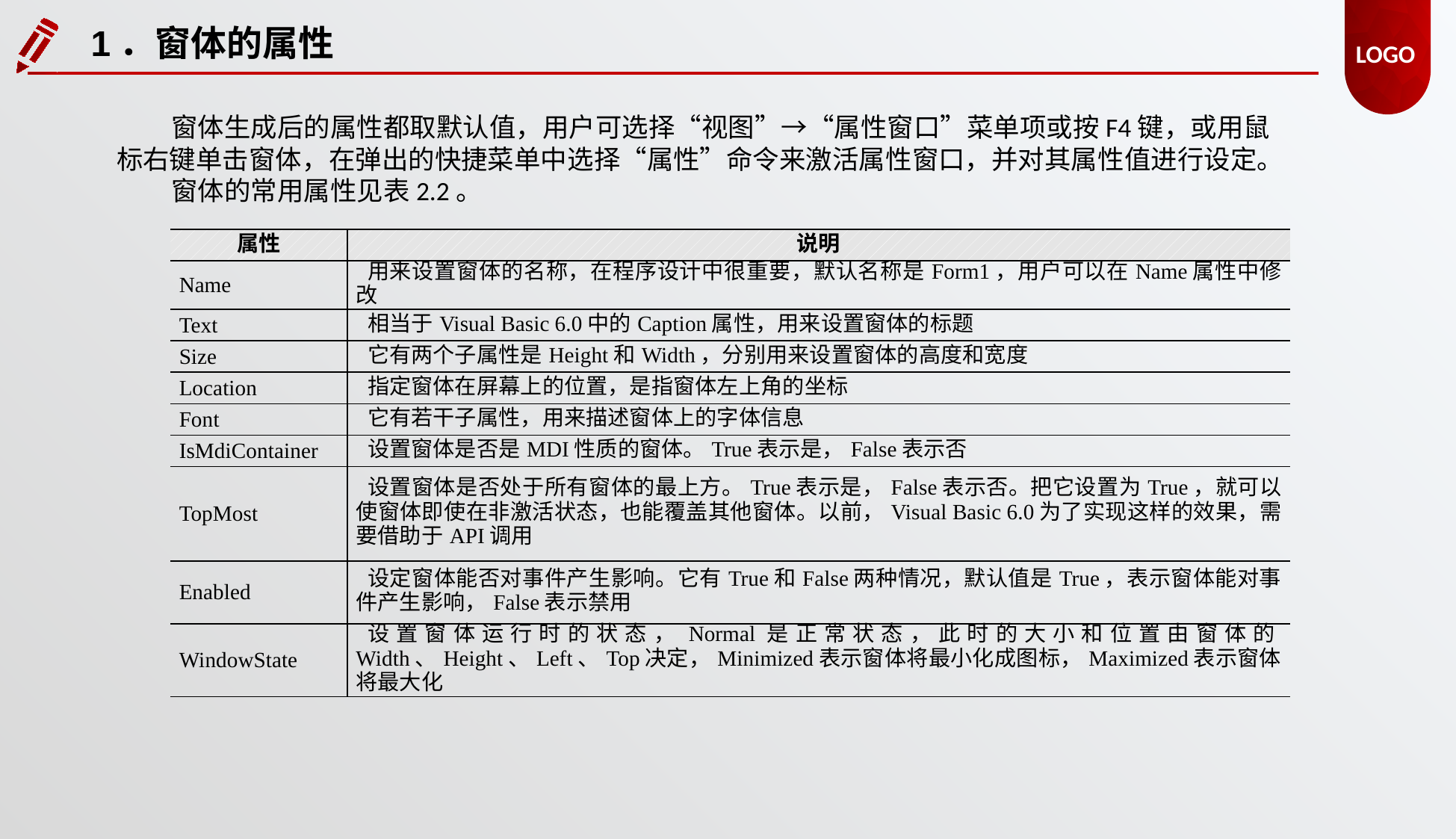

1．窗体的属性
窗体生成后的属性都取默认值，用户可选择“视图”→“属性窗口”菜单项或按F4键，或用鼠标右键单击窗体，在弹出的快捷菜单中选择“属性”命令来激活属性窗口，并对其属性值进行设定。
窗体的常用属性见表2.2。
| 属性 | 说明 |
| --- | --- |
| Name | 用来设置窗体的名称，在程序设计中很重要，默认名称是Form1，用户可以在Name属性中修改 |
| Text | 相当于Visual Basic 6.0中的Caption属性，用来设置窗体的标题 |
| Size | 它有两个子属性是Height和Width，分别用来设置窗体的高度和宽度 |
| Location | 指定窗体在屏幕上的位置，是指窗体左上角的坐标 |
| Font | 它有若干子属性，用来描述窗体上的字体信息 |
| IsMdiContainer | 设置窗体是否是MDI性质的窗体。True表示是，False表示否 |
| TopMost | 设置窗体是否处于所有窗体的最上方。True表示是，False表示否。把它设置为True，就可以使窗体即使在非激活状态，也能覆盖其他窗体。以前，Visual Basic 6.0为了实现这样的效果，需要借助于API调用 |
| Enabled | 设定窗体能否对事件产生影响。它有True和False两种情况，默认值是True，表示窗体能对事件产生影响，False表示禁用 |
| WindowState | 设置窗体运行时的状态，Normal是正常状态，此时的大小和位置由窗体的Width、Height、Left、Top决定，Minimized表示窗体将最小化成图标，Maximized表示窗体将最大化 |